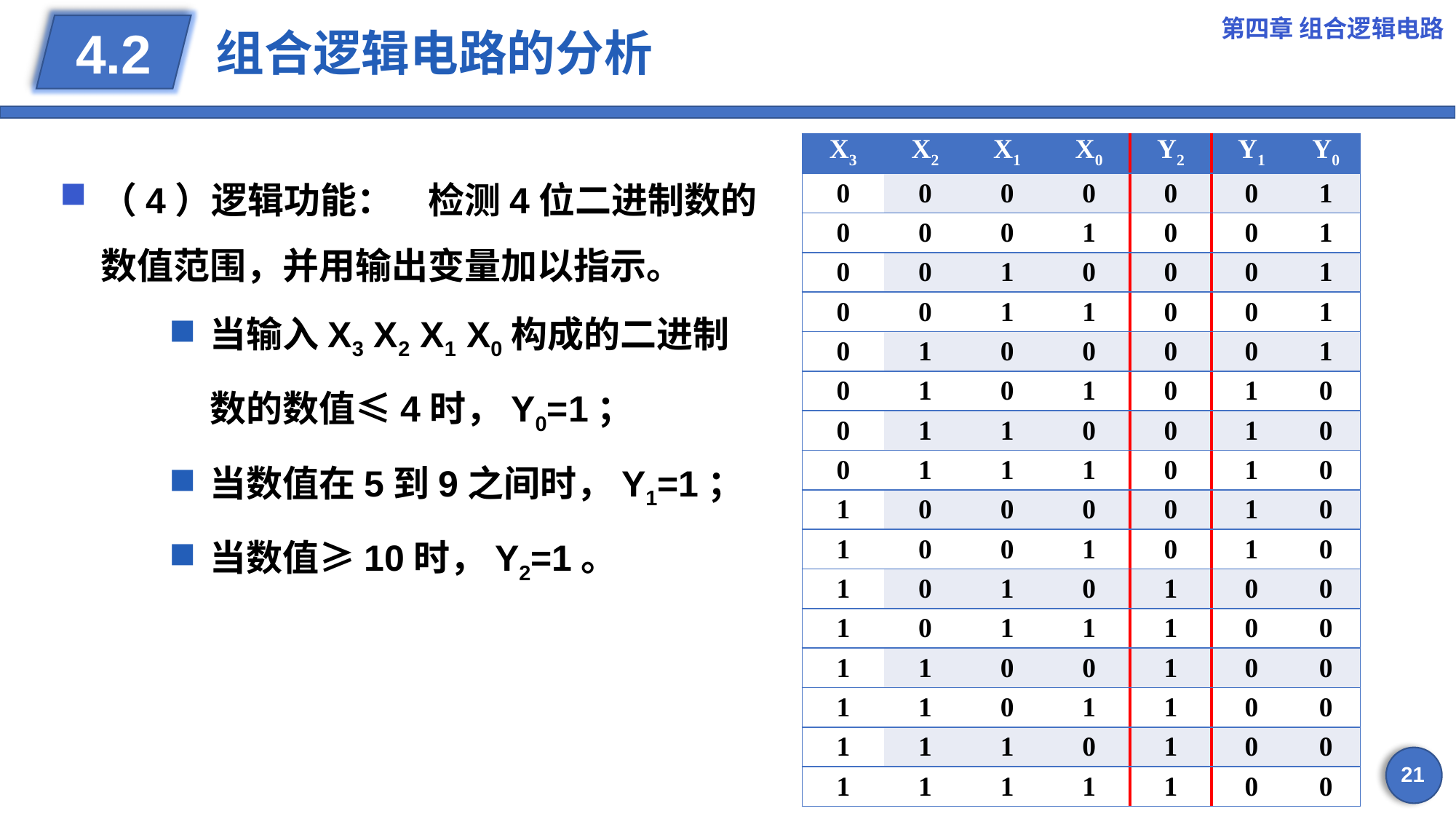

第四章 组合逻辑电路
# 组合逻辑电路的分析
4.2
| X3 | X2 | X1 | X0 | Y2 | Y1 | Y0 |
| --- | --- | --- | --- | --- | --- | --- |
| 0 | 0 | 0 | 0 | 0 | 0 | 1 |
| 0 | 0 | 0 | 1 | 0 | 0 | 1 |
| 0 | 0 | 1 | 0 | 0 | 0 | 1 |
| 0 | 0 | 1 | 1 | 0 | 0 | 1 |
| 0 | 1 | 0 | 0 | 0 | 0 | 1 |
| 0 | 1 | 0 | 1 | 0 | 1 | 0 |
| 0 | 1 | 1 | 0 | 0 | 1 | 0 |
| 0 | 1 | 1 | 1 | 0 | 1 | 0 |
| 1 | 0 | 0 | 0 | 0 | 1 | 0 |
| 1 | 0 | 0 | 1 | 0 | 1 | 0 |
| 1 | 0 | 1 | 0 | 1 | 0 | 0 |
| 1 | 0 | 1 | 1 | 1 | 0 | 0 |
| 1 | 1 | 0 | 0 | 1 | 0 | 0 |
| 1 | 1 | 0 | 1 | 1 | 0 | 0 |
| 1 | 1 | 1 | 0 | 1 | 0 | 0 |
| 1 | 1 | 1 | 1 | 1 | 0 | 0 |
（4）逻辑功能：	检测4位二进制数的数值范围，并用输出变量加以指示。
当输入X3 X2 X1 X0构成的二进制数的数值≤4时，Y0=1；
当数值在5到9之间时，Y1=1；
当数值≥10时，Y2=1。
21